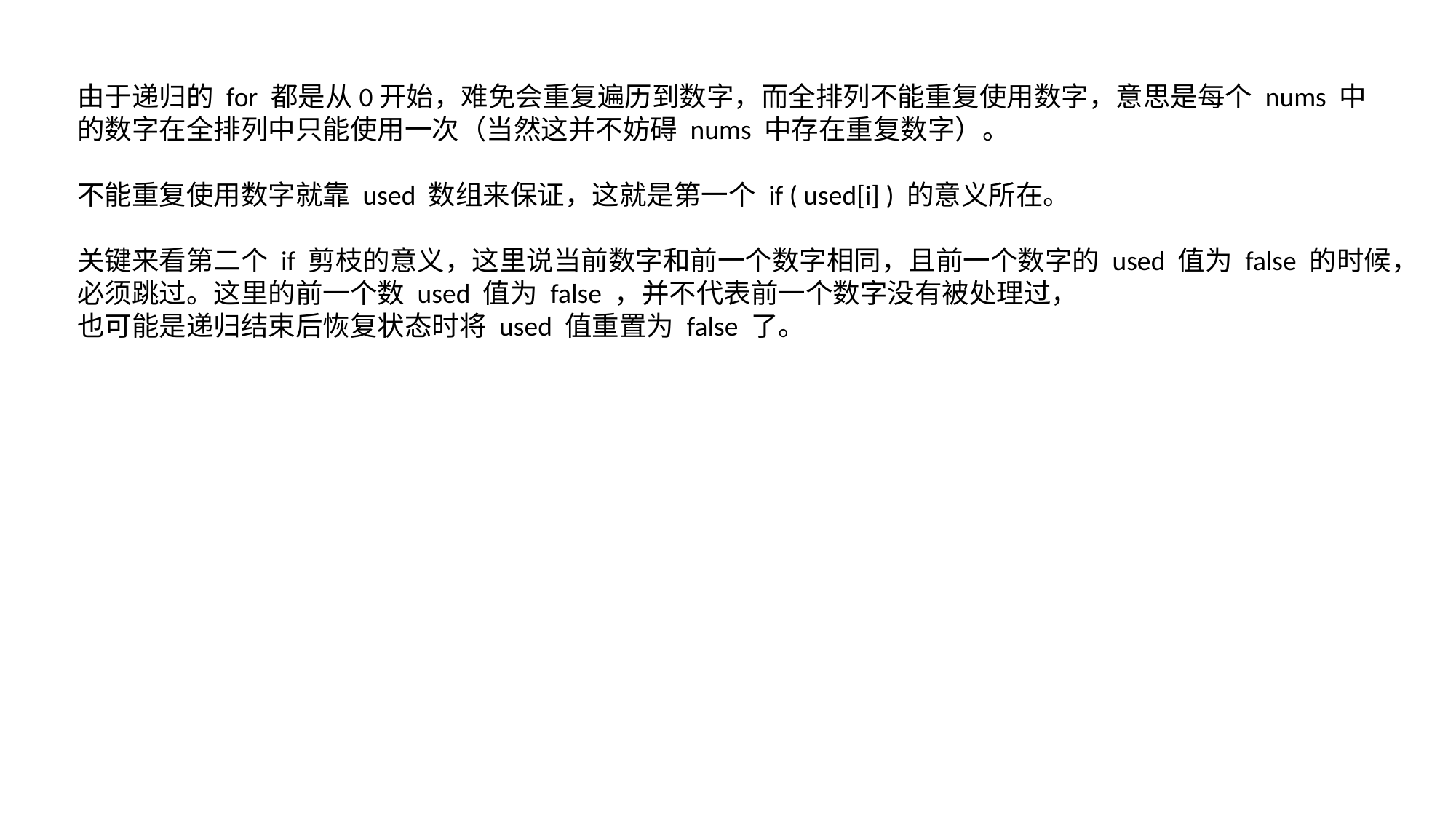

由于递归的 for 都是从0开始，难免会重复遍历到数字，而全排列不能重复使用数字，意思是每个 nums 中
的数字在全排列中只能使用一次（当然这并不妨碍 nums 中存在重复数字）。

不能重复使用数字就靠 used 数组来保证，这就是第一个 if ( used[i] ) 的意义所在。

关键来看第二个 if 剪枝的意义，这里说当前数字和前一个数字相同，且前一个数字的 used 值为 false 的时候，
必须跳过。这里的前一个数 used 值为 false ，并不代表前一个数字没有被处理过，
也可能是递归结束后恢复状态时将 used 值重置为 false 了。